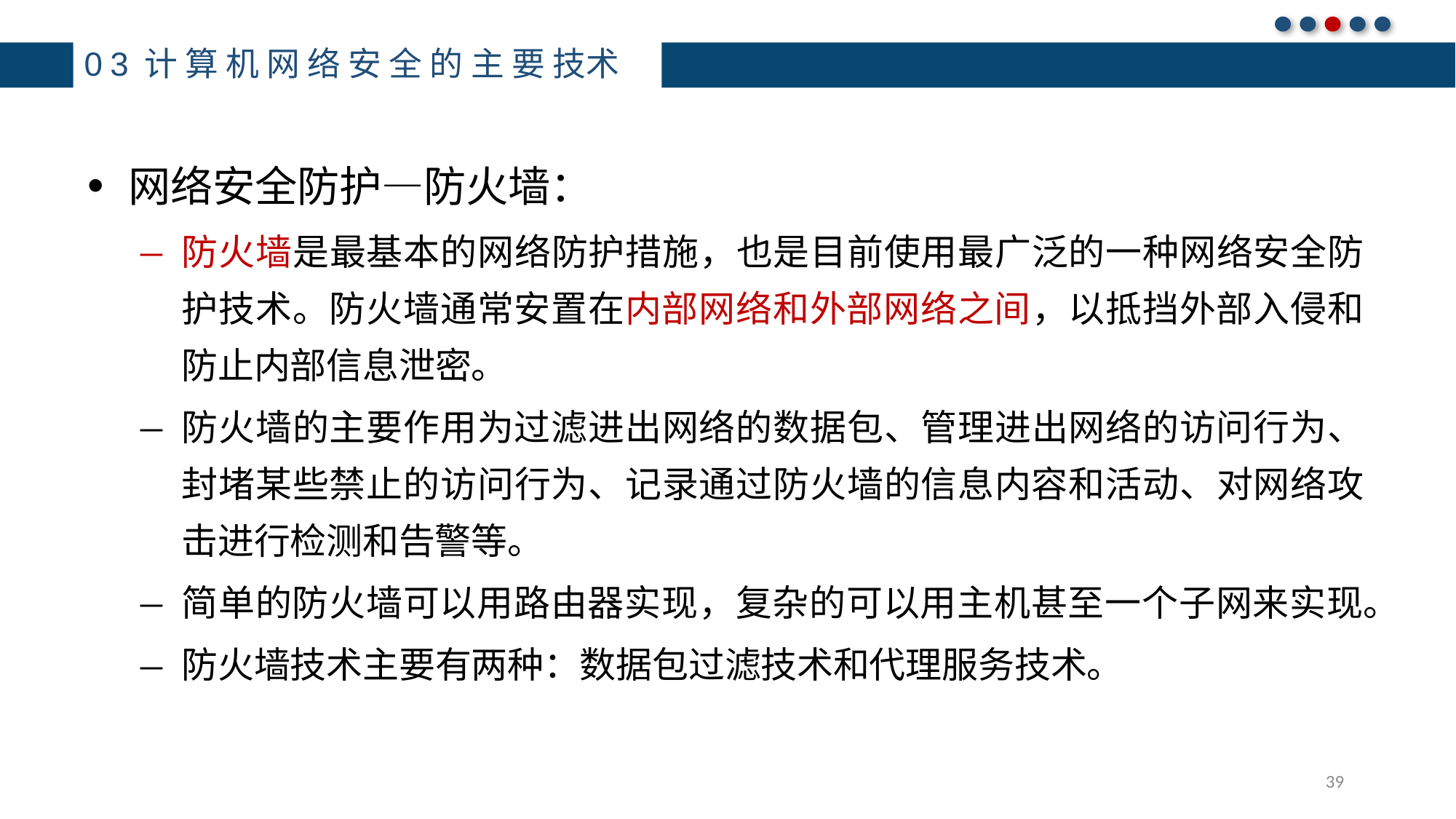

# 03计算机网络安全的主要技术
网络安全防护—防火墙：
防火墙是最基本的网络防护措施，也是目前使用最广泛的一种网络安全防护技术。防火墙通常安置在内部网络和外部网络之间，以抵挡外部入侵和防止内部信息泄密。
防火墙的主要作用为过滤进出网络的数据包、管理进出网络的访问行为、封堵某些禁止的访问行为、记录通过防火墙的信息内容和活动、对网络攻击进行检测和告警等。
简单的防火墙可以用路由器实现，复杂的可以用主机甚至一个子网来实现。
防火墙技术主要有两种：数据包过滤技术和代理服务技术。
39